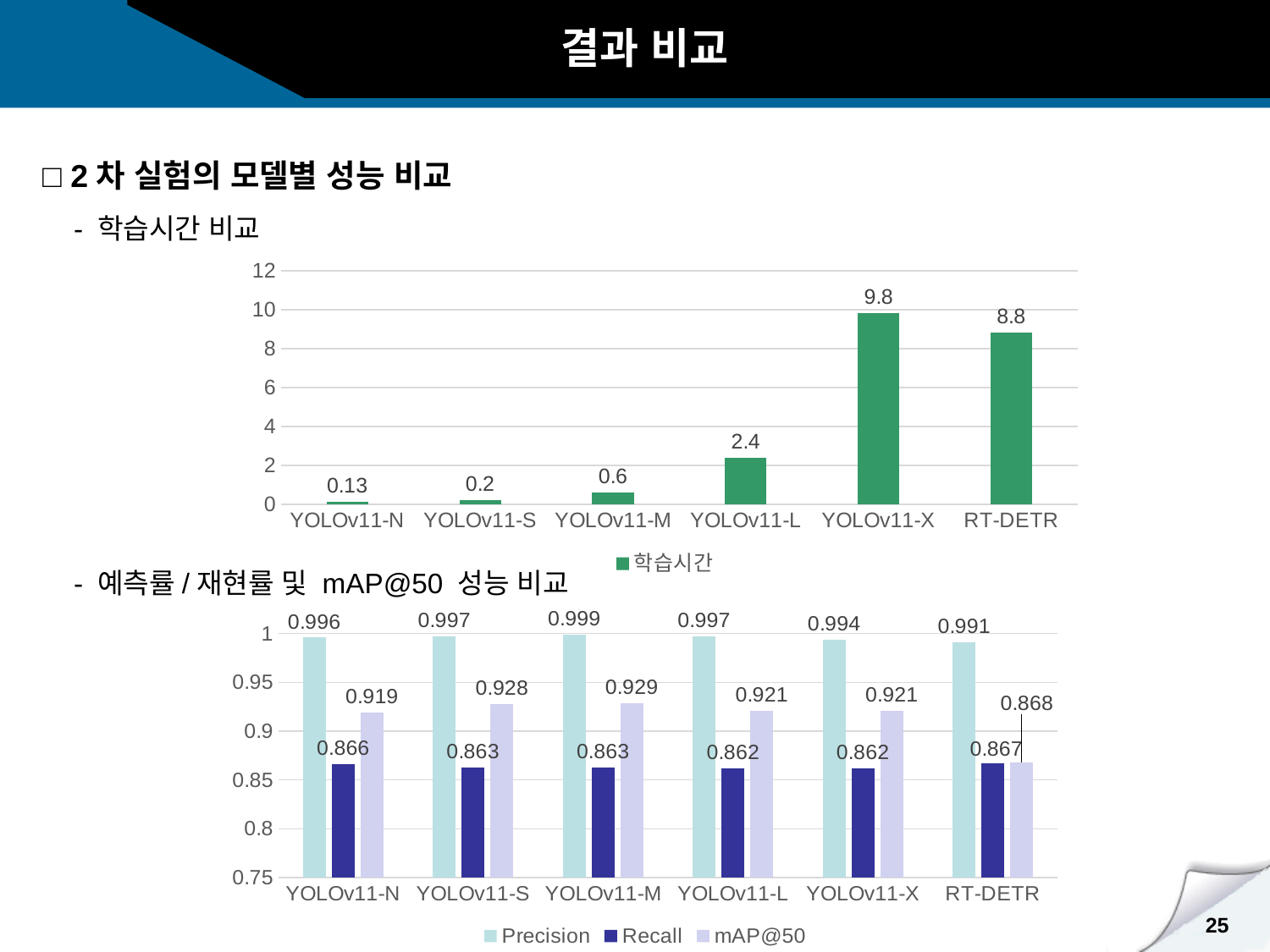

결과 비교
□ 2차 실험의 모델별 성능 비교
    - 학습시간 비교

    - 예측률/재현률 및 mAP@50 성능 비교

### Chart

| Category | 학습시간 |
|---|---|
| YOLOv11-N | 0.13 |
| YOLOv11-S | 0.2 |
| YOLOv11-M | 0.6 |
| YOLOv11-L | 2.4 |
| YOLOv11-X | 9.8 |
| RT-DETR | 8.8 |

### Chart

| Category | Precision | Recall | mAP@50 |
|---|---|---|---|
| YOLOv11-N | 0.996 | 0.866 | 0.919 |
| YOLOv11-S | 0.997 | 0.863 | 0.928 |
| YOLOv11-M | 0.999 | 0.863 | 0.929 |
| YOLOv11-L | 0.997 | 0.862 | 0.921 |
| YOLOv11-X | 0.994 | 0.862 | 0.921 |
| RT-DETR | 0.991 | 0.867 | 0.868 |